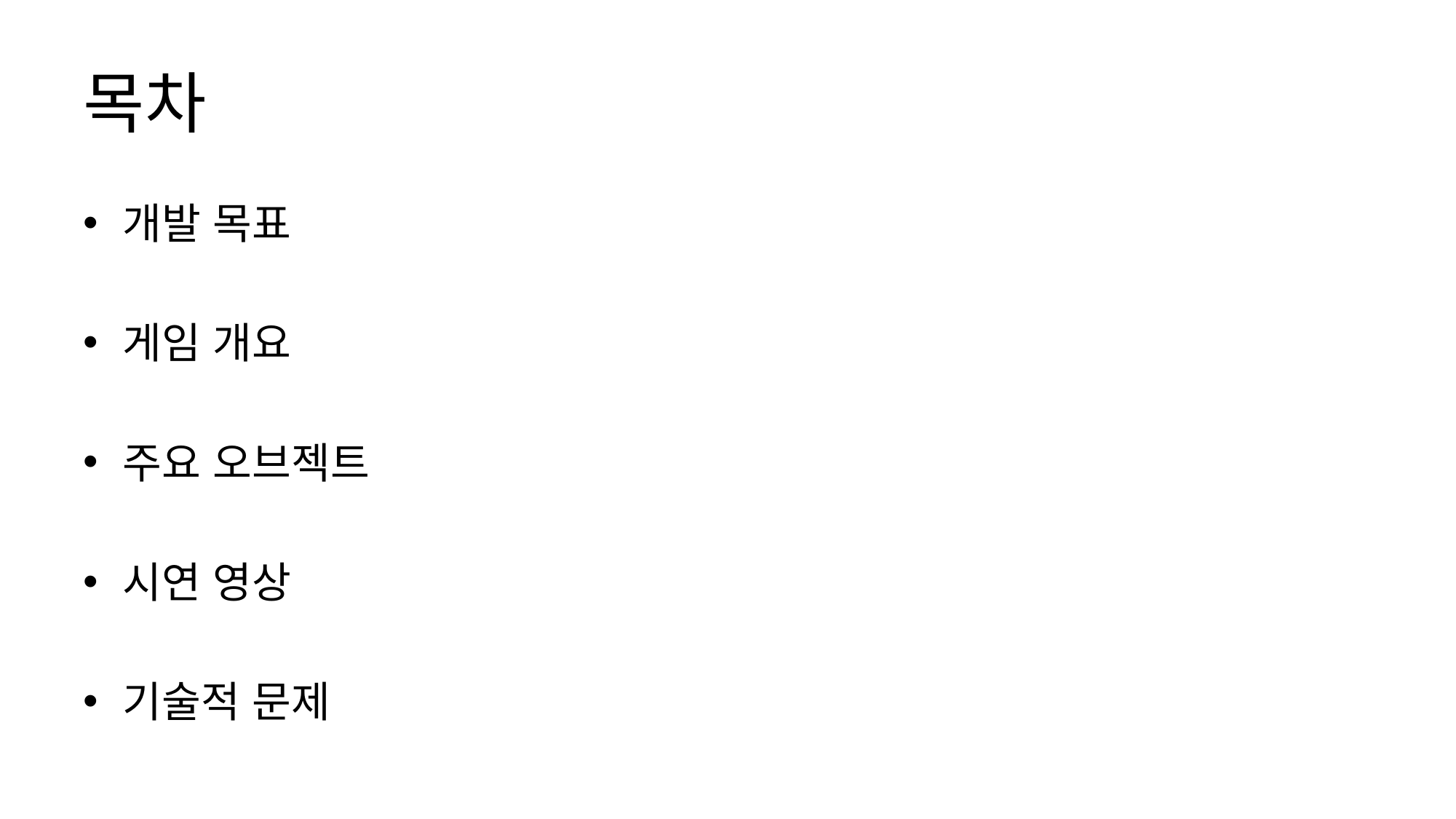

# 목차
개발 목표

게임 개요

주요 오브젝트

시연 영상

기술적 문제